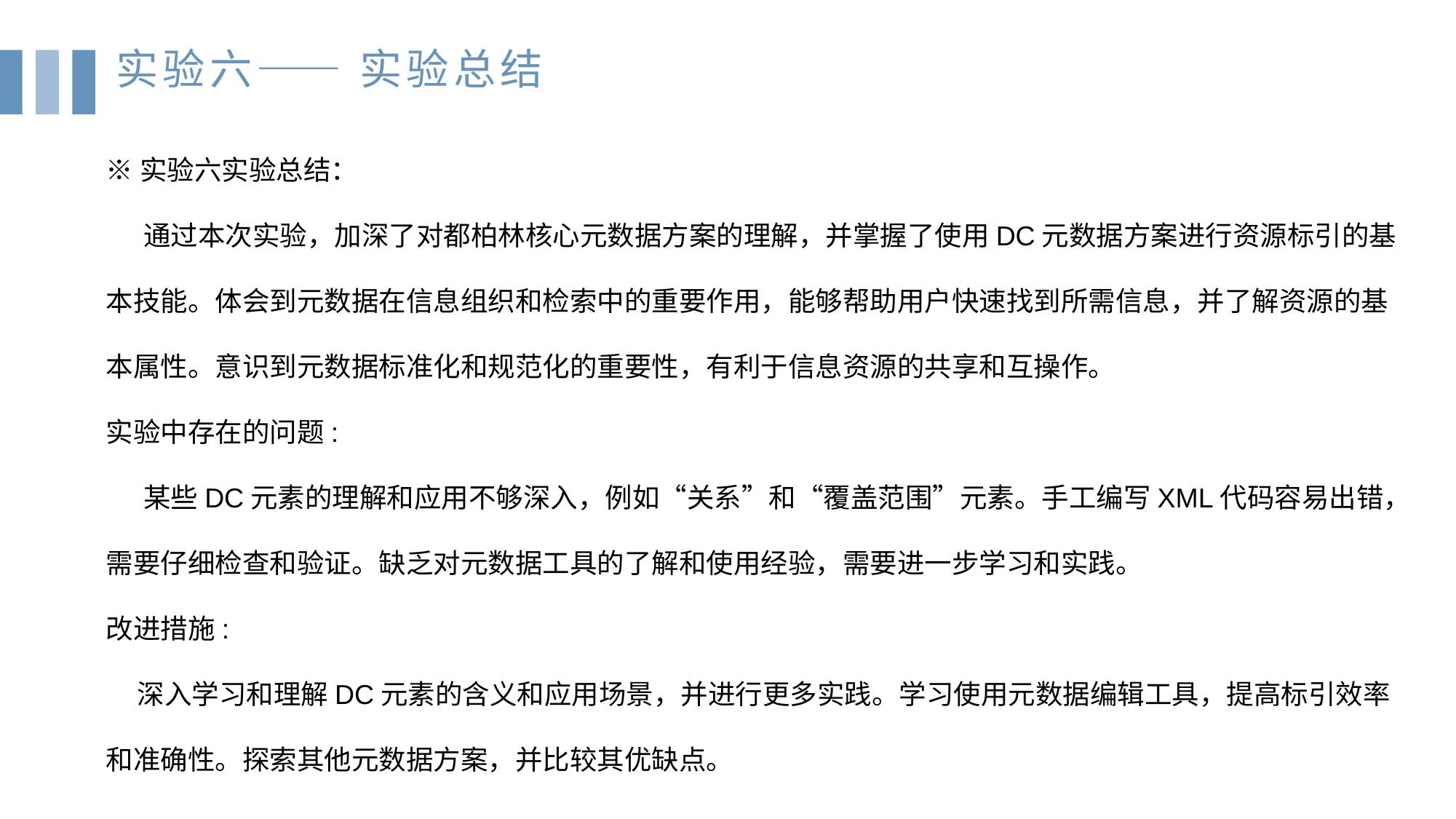

实验六—— 实验总结

※实验六实验总结：
     通过本次实验，加深了对都柏林核心元数据方案的理解，并掌握了使用DC元数据方案进行资源标引的基本技能。体会到元数据在信息组织和检索中的重要作用，能够帮助用户快速找到所需信息，并了解资源的基本属性。意识到元数据标准化和规范化的重要性，有利于信息资源的共享和互操作。
实验中存在的问题:
     某些DC元素的理解和应用不够深入，例如“关系”和“覆盖范围”元素。手工编写XML代码容易出错，需要仔细检查和验证。缺乏对元数据工具的了解和使用经验，需要进一步学习和实践。
改进措施:
    深入学习和理解DC元素的含义和应用场景，并进行更多实践。学习使用元数据编辑工具，提高标引效率和准确性。探索其他元数据方案，并比较其优缺点。